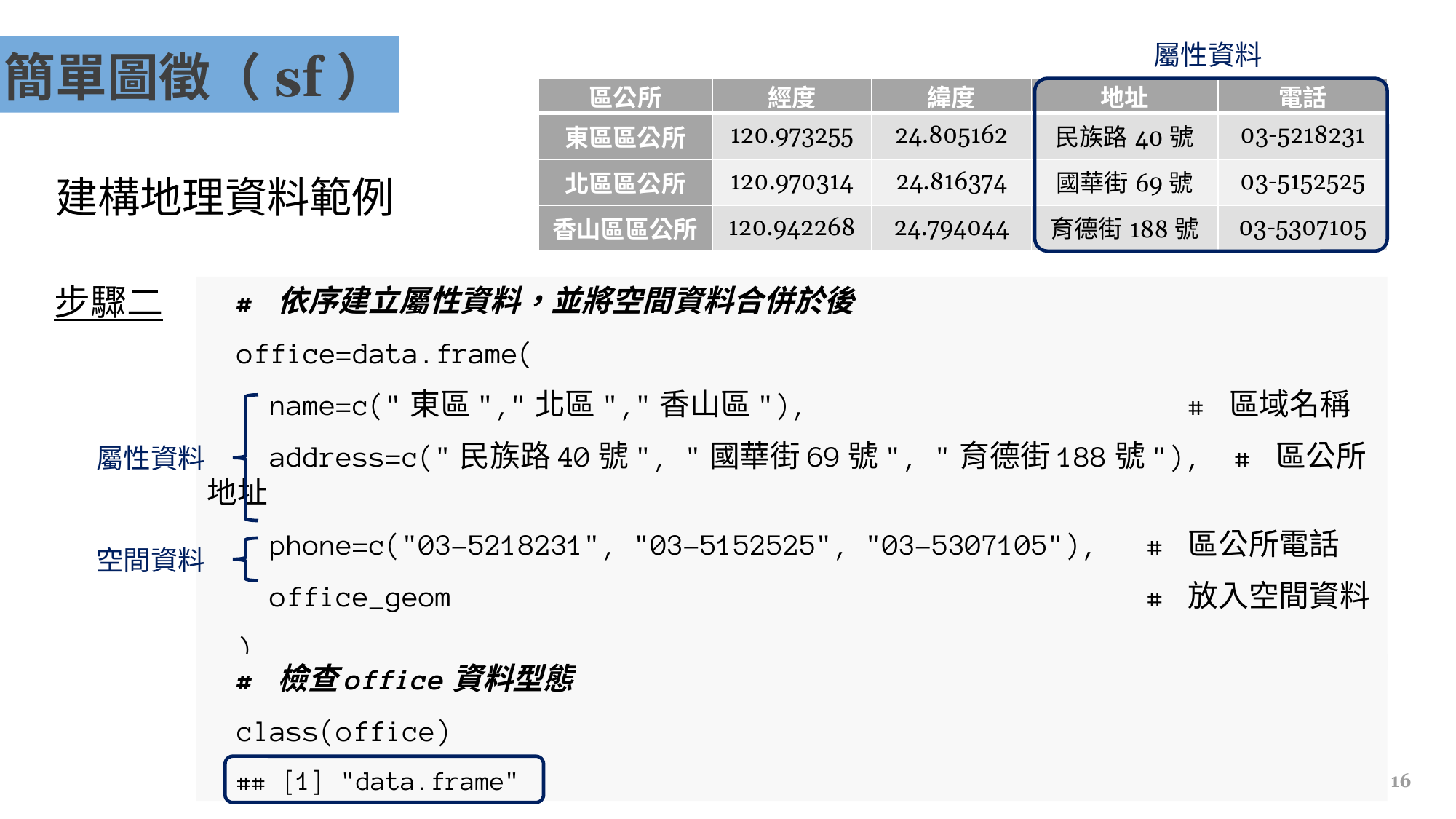

屬性資料
簡單圖徵（sf）
| 區公所 | 經度 | 緯度 | 地址 | 電話 |
| --- | --- | --- | --- | --- |
| 東區區公所 | 120.973255 | 24.805162 | 民族路40號 | 03-5218231 |
| 北區區公所 | 120.970314 | 24.816374 | 國華街69號 | 03-5152525 |
| 香山區區公所 | 120.942268 | 24.794044 | 育德街188號 | 03-5307105 |

建構地理資料範例
步驟二
# 依序建立屬性資料，並將空間資料合併於後
office=data.frame(
  name=c("東區","北區","香山區"),                       # 區域名稱
  address=c("民族路40號", "國華街69號", "育德街188號"),  # 區公所地址
  phone=c("03-5218231", "03-5152525", "03-5307105"),   # 區公所電話
  office_geom                                          # 放入空間資料
)

屬性資料
空間資料

# 檢查office資料型態
class(office)
## [1] "data.frame"

16